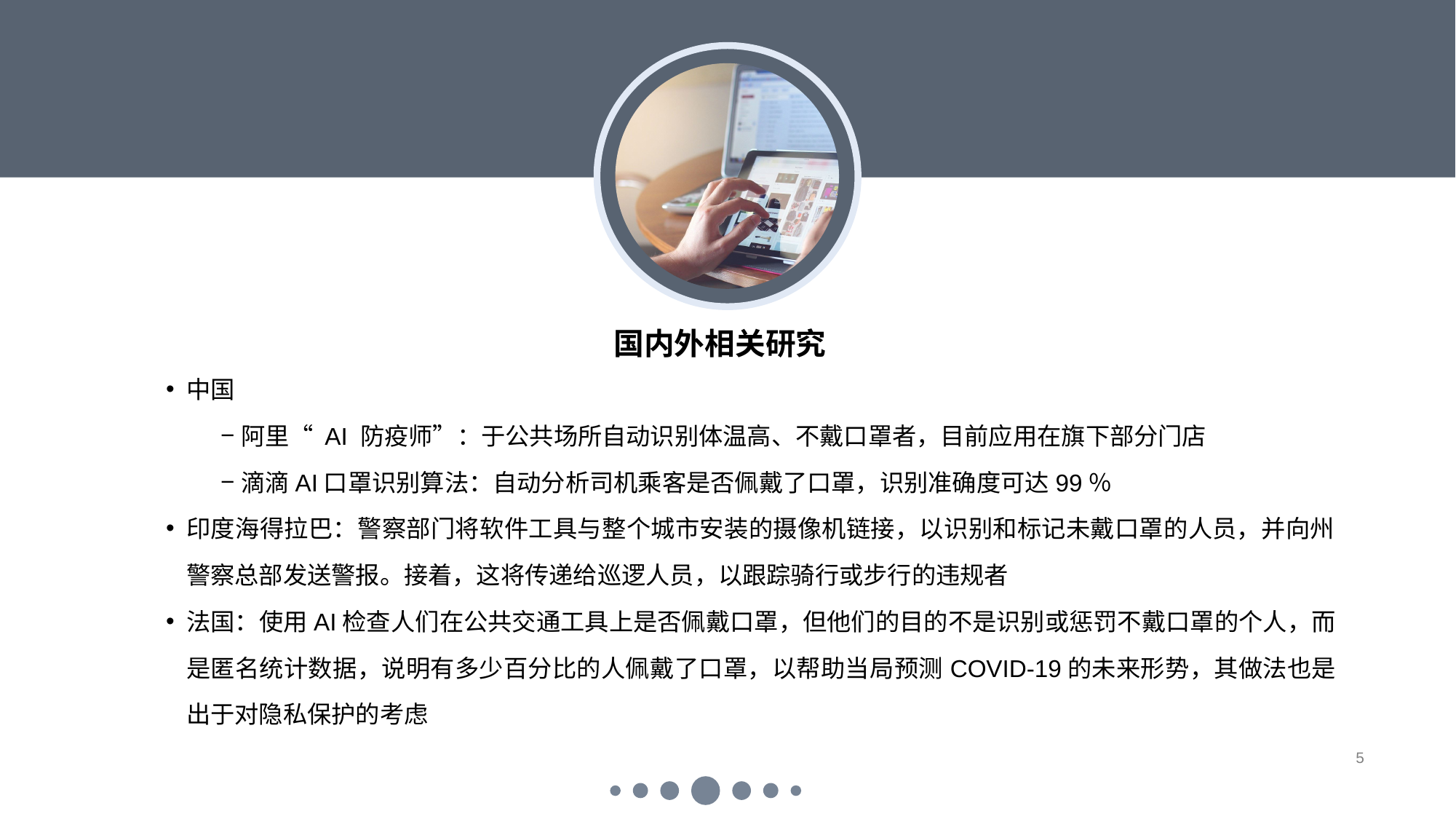

国内外相关研究
中国
阿里“ AI 防疫师”：于公共场所自动识别体温高、不戴口罩者，目前应用在旗下部分门店
滴滴AI口罩识别算法：自动分析司机乘客是否佩戴了口罩，识别准确度可达99％
印度海得拉巴：警察部门将软件工具与整个城市安装的摄像机链接，以识别和标记未戴口罩的人员，并向州警察总部发送警报。接着，这将传递给巡逻人员，以跟踪骑行或步行的违规者
法国：使用AI检查人们在公共交通工具上是否佩戴口罩，但他们的目的不是识别或惩罚不戴口罩的个人，而是匿名统计数据，说明有多少百分比的人佩戴了口罩，以帮助当局预测COVID-19的未来形势，其做法也是出于对隐私保护的考虑

#
5